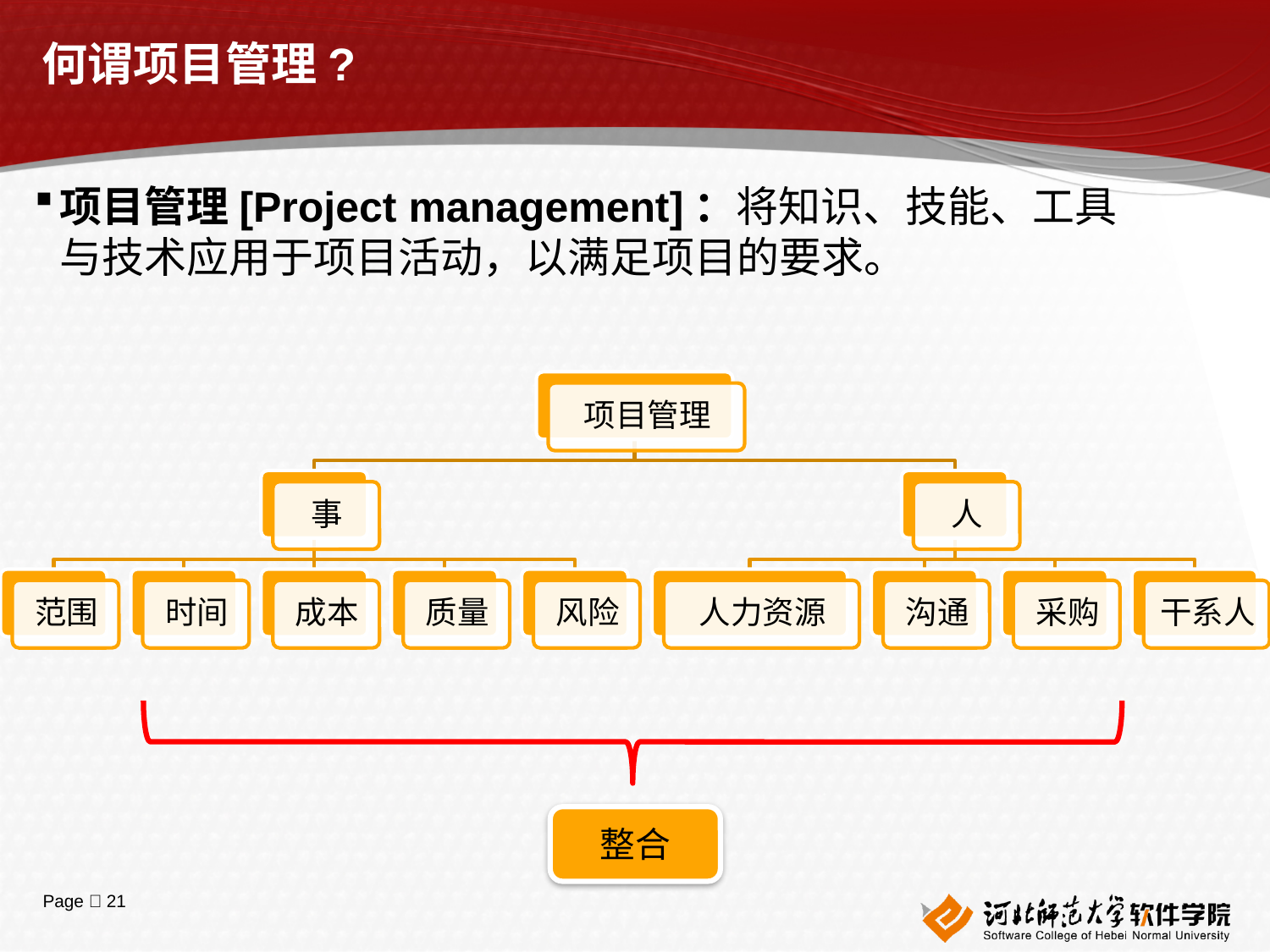

# 何谓项目管理?
项目管理[Project management]：将知识、技能、工具与技术应用于项目活动，以满足项目的要求。
项目管理
事
范围
时间
成本
质量
风险
人
人力资源
沟通
采购
干系人

整合